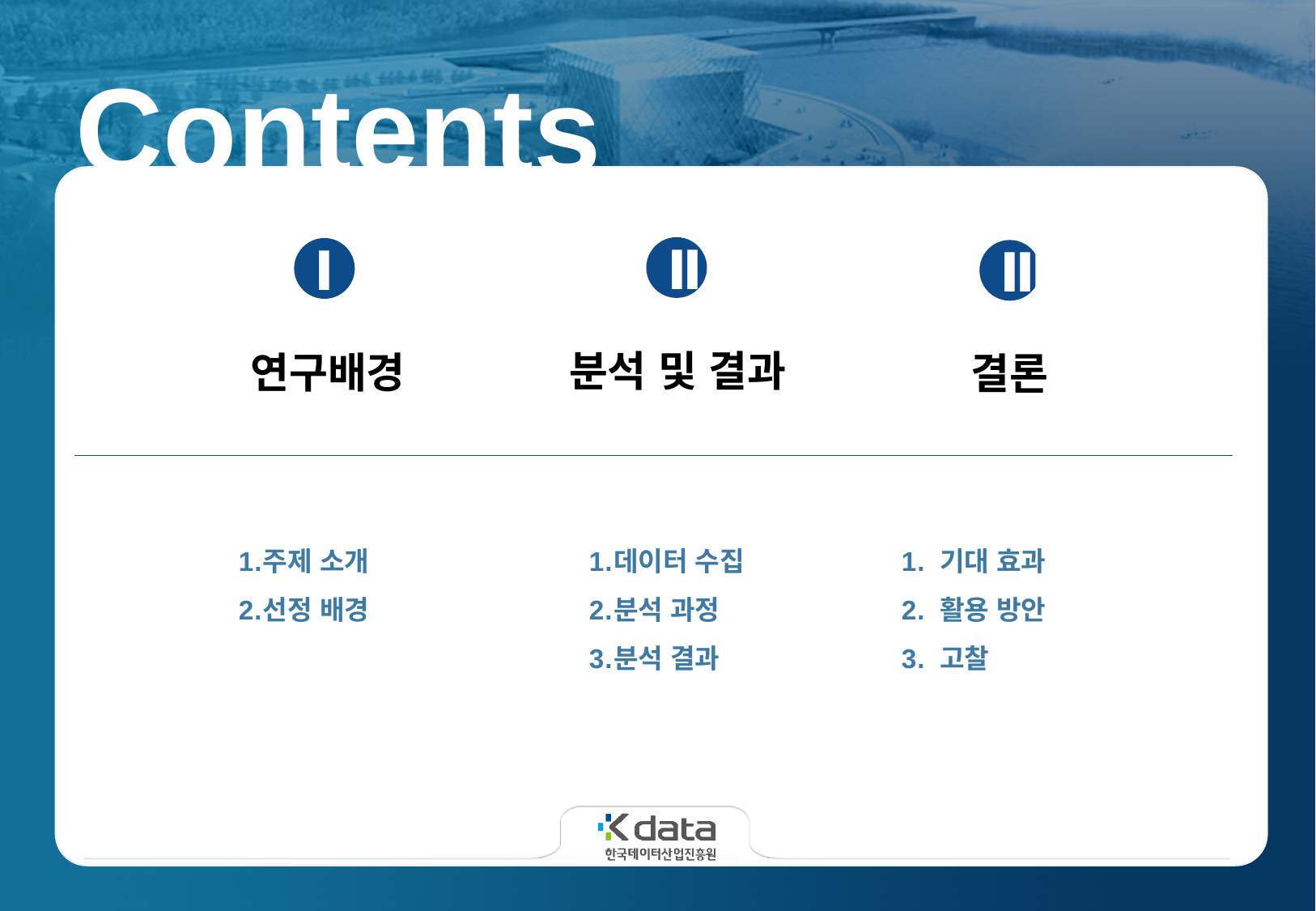

Ⅱ
분석 및 결과
Ⅰ
연구배경
Ⅲ
결론
- 전체 소목차

주제선정배경

WBS
수집데이터
모델선정

기대효과
- 경제적
- 에너지절감
- 친환경적

주제 소개
선정 배경

데이터 수집
분석 과정
분석 결과
 기대 효과
 활용 방안
 고찰